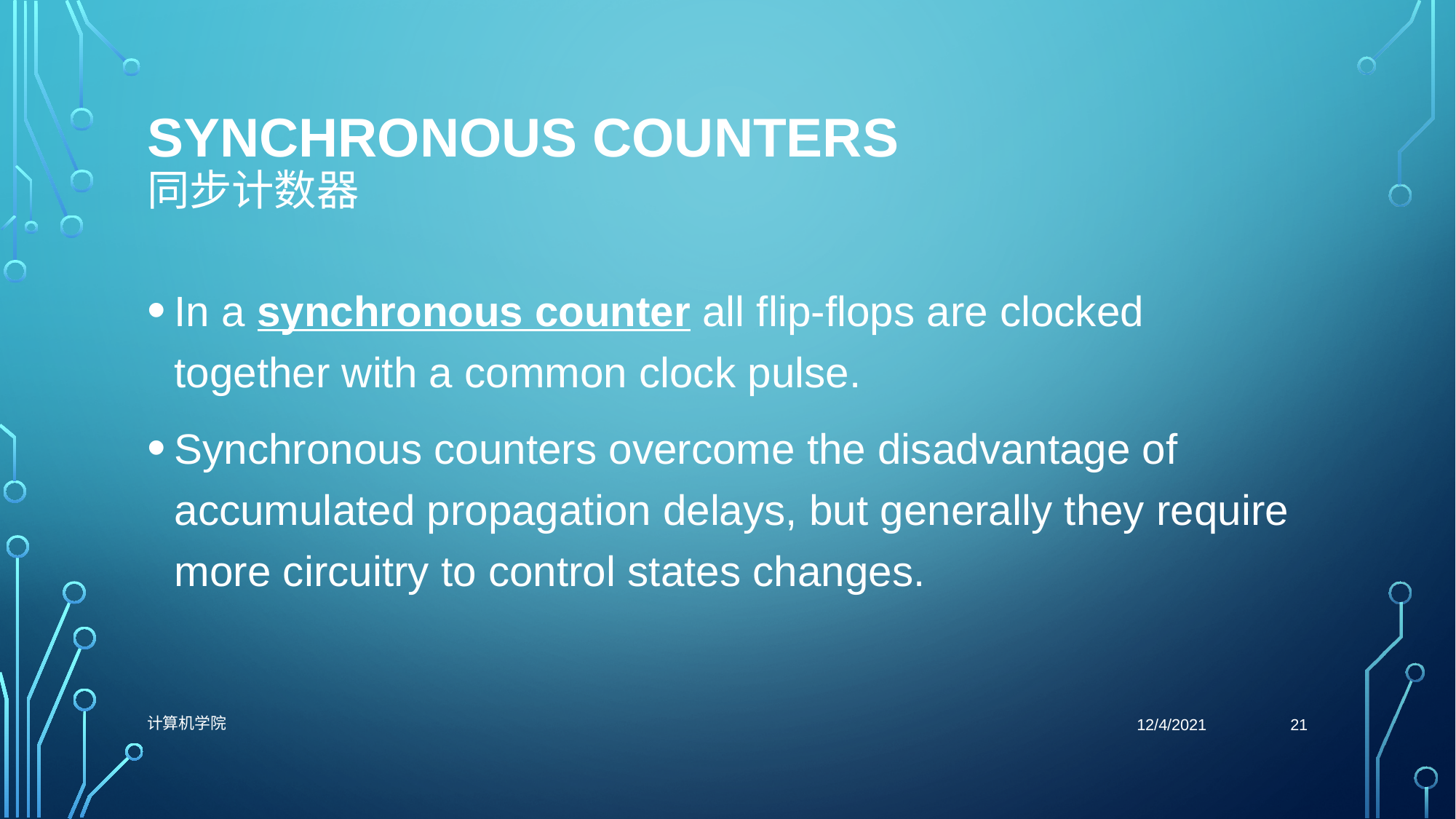

# Synchronous Counters 同步计数器
In a synchronous counter all flip-flops are clocked together with a common clock pulse.
Synchronous counters overcome the disadvantage of accumulated propagation delays, but generally they require more circuitry to control states changes.

21
计算机学院
12/4/2021